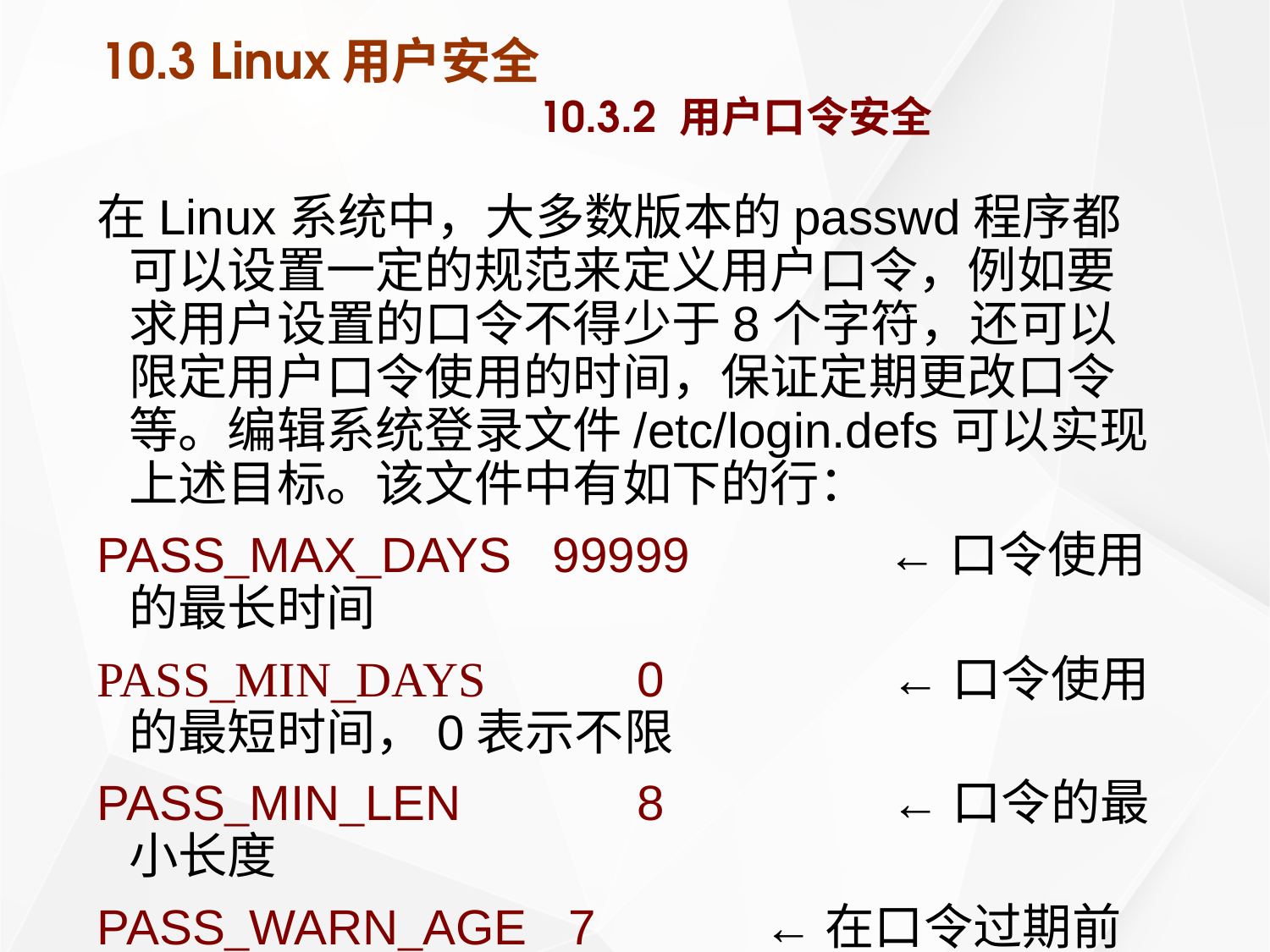

# 10.3 Linux用户安全 10.3.2 用户口令安全
在Linux系统中，大多数版本的passwd程序都可以设置一定的规范来定义用户口令，例如要求用户设置的口令不得少于8个字符，还可以限定用户口令使用的时间，保证定期更改口令等。编辑系统登录文件/etc/login.defs可以实现上述目标。该文件中有如下的行：
PASS_MAX_DAYS   99999	         ←口令使用的最长时间
PASS_MIN_DAYS   	0		←口令使用的最短时间，0表示不限
PASS_MIN_LEN    	8		←口令的最小长度
PASS_WARN_AGE   7		←在口令过期前多少天给出警告